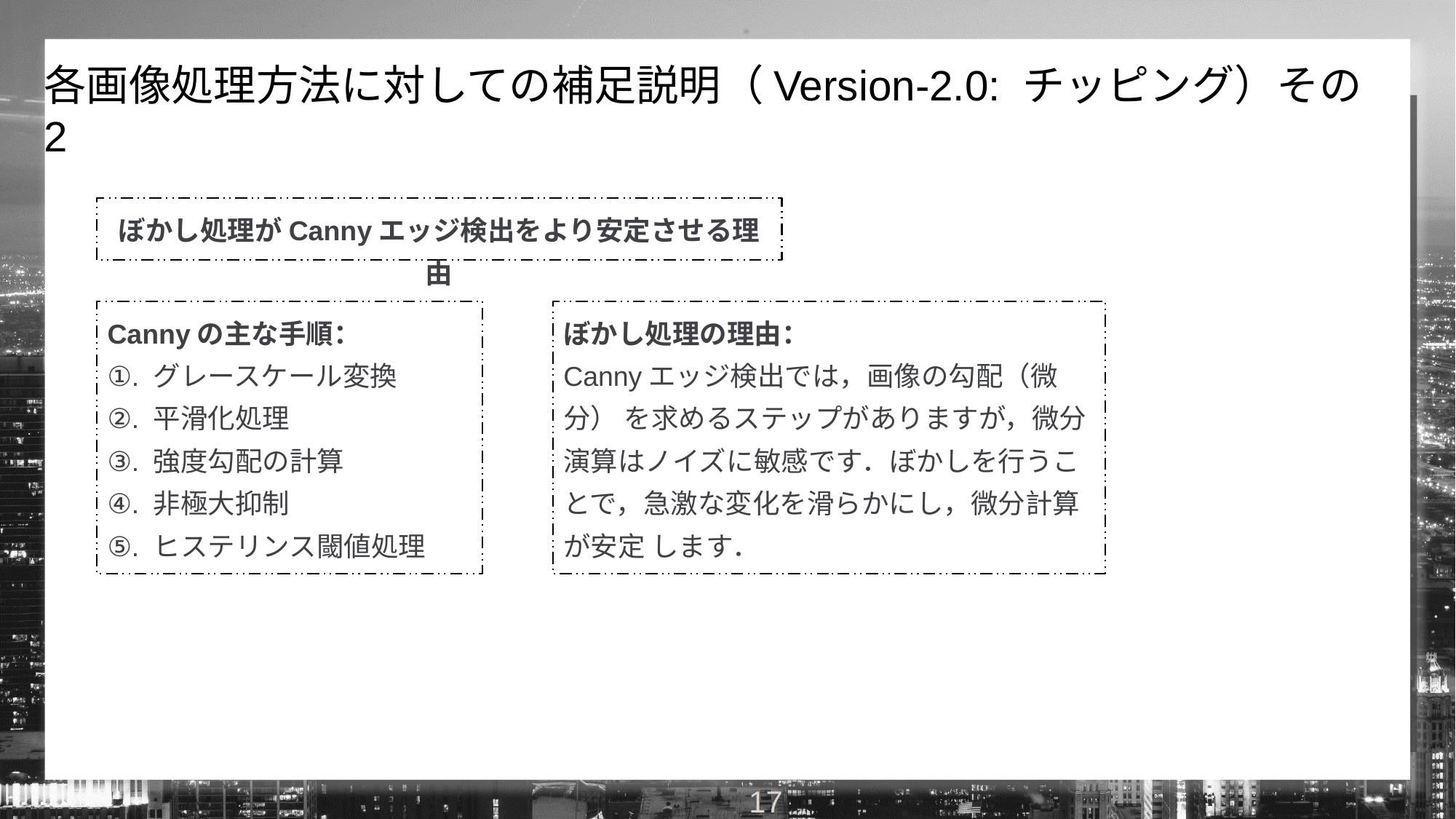

各画像処理方法に対しての補足説明（Version-2.0: チッピング）その2
ぼかし処理がCannyエッジ検出をより安定させる理由

Cannyの主な手順：
①. グレースケール変換
②. 平滑化処理
③. 強度勾配の計算
④. 非極大抑制
⑤. ヒステリンス閾値処理
ぼかし処理の理由：
Cannyエッジ検出では，画像の勾配（微分） を求めるステップがありますが，微分演算はノイズに敏感です．ぼかしを行うことで，急激な変化を滑らかにし，微分計算が安定 します．
17